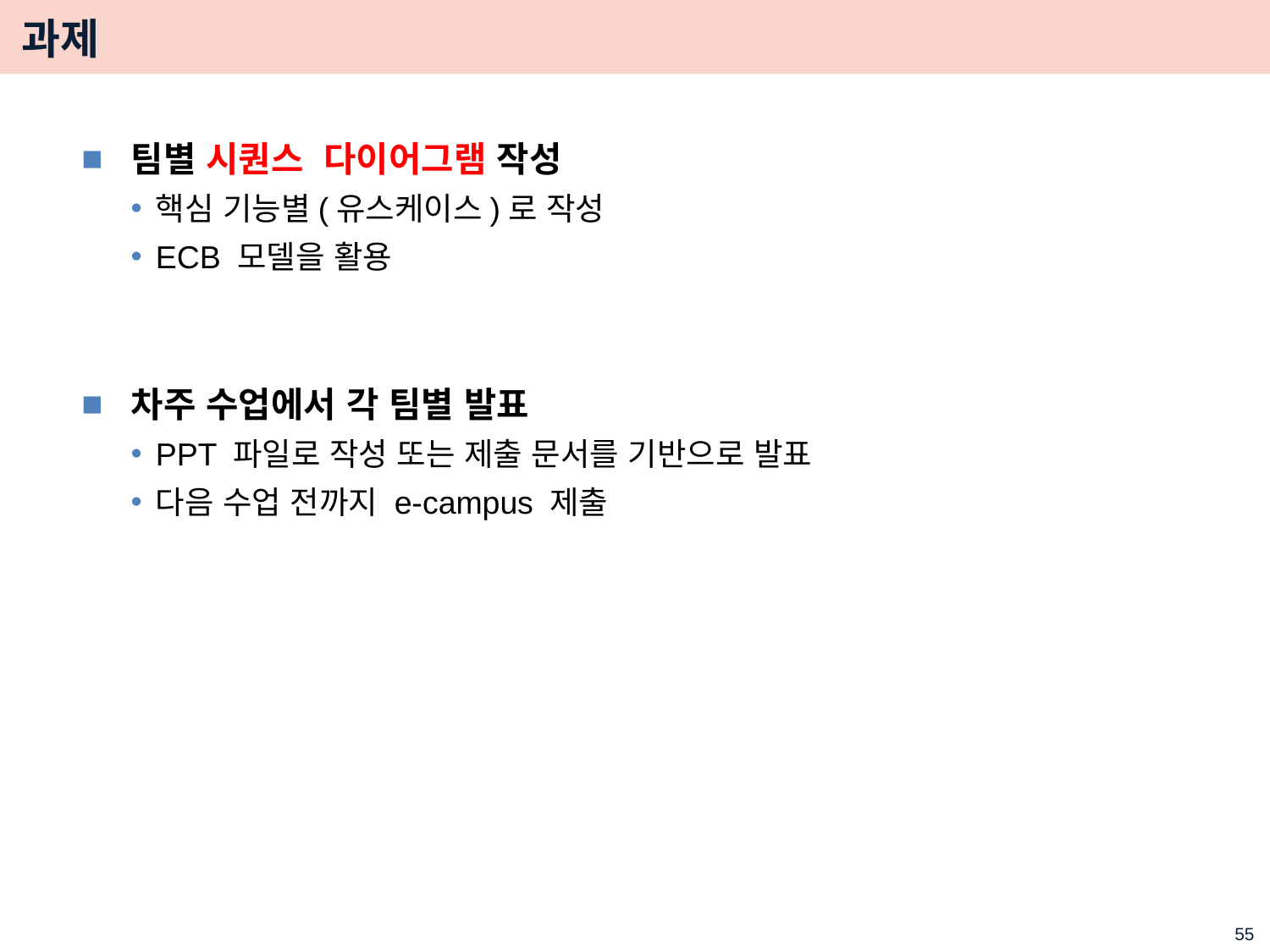

# 과제
팀별 시퀀스  다이어그램 작성
핵심 기능별(유스케이스)로 작성
ECB 모델을 활용

차주 수업에서 각 팀별 발표
PPT 파일로 작성 또는 제출 문서를 기반으로 발표
다음 수업 전까지 e-campus 제출